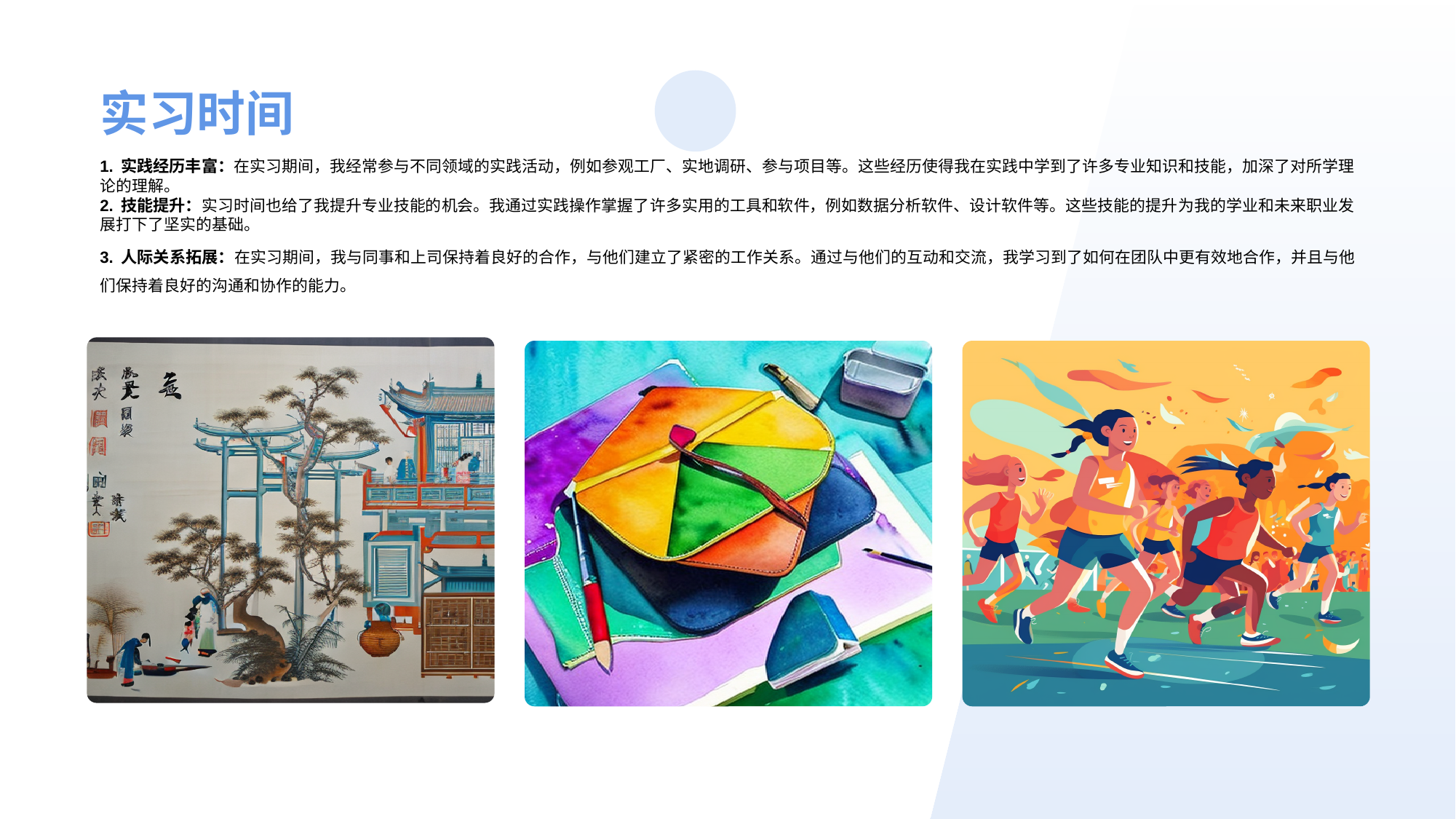

实习时间
1. 实践经历丰富：在实习期间，我经常参与不同领域的实践活动，例如参观工厂、实地调研、参与项目等。这些经历使得我在实践中学到了许多专业知识和技能，加深了对所学理论的理解。
2. 技能提升：实习时间也给了我提升专业技能的机会。我通过实践操作掌握了许多实用的工具和软件，例如数据分析软件、设计软件等。这些技能的提升为我的学业和未来职业发展打下了坚实的基础。
3. 人际关系拓展：在实习期间，我与同事和上司保持着良好的合作，与他们建立了紧密的工作关系。通过与他们的互动和交流，我学习到了如何在团队中更有效地合作，并且与他们保持着良好的沟通和协作的能力。